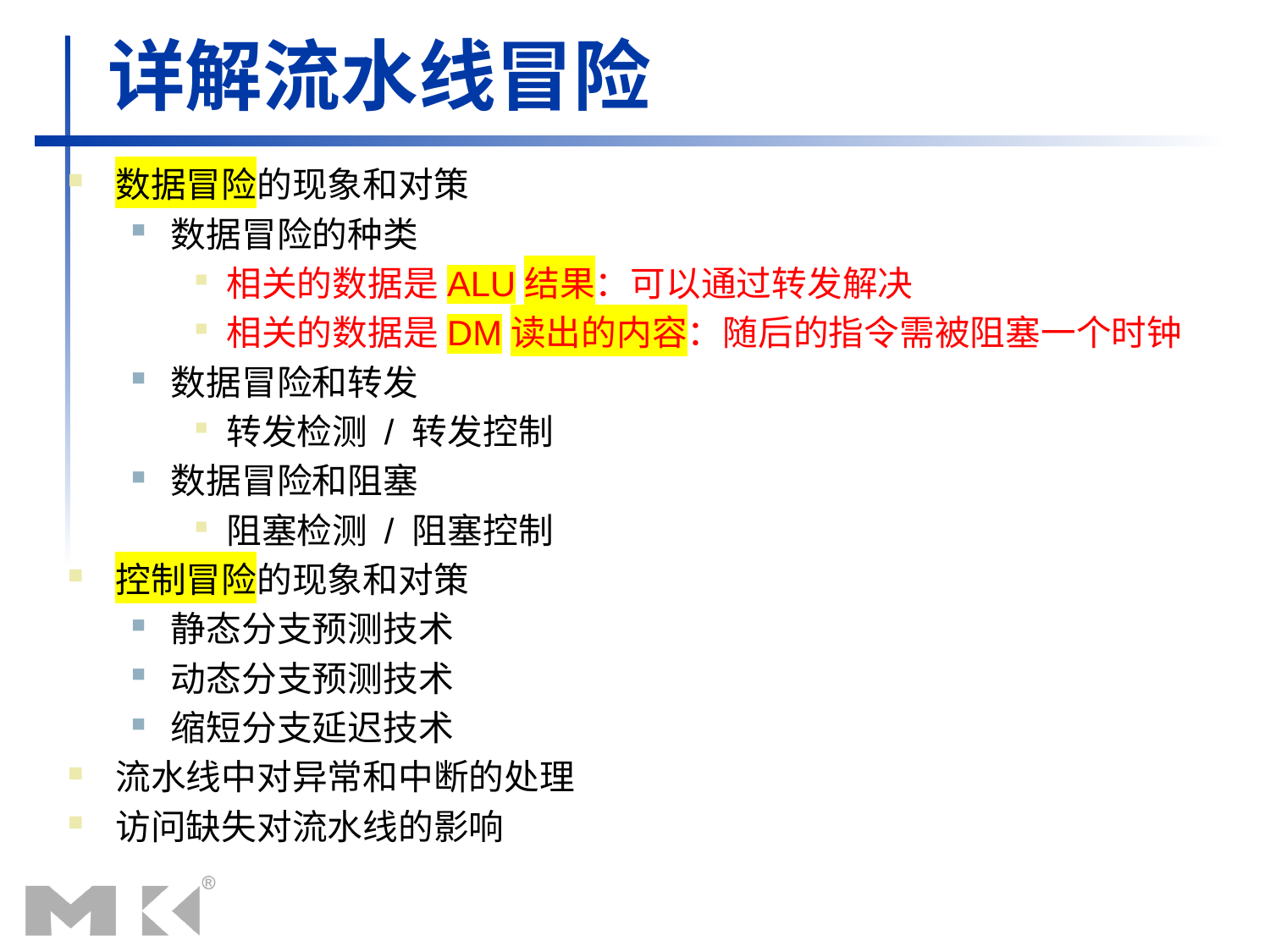

# 详解流水线冒险
数据冒险的现象和对策
数据冒险的种类
相关的数据是ALU结果：可以通过转发解决
相关的数据是DM读出的内容：随后的指令需被阻塞一个时钟
数据冒险和转发
转发检测 / 转发控制
数据冒险和阻塞
阻塞检测 / 阻塞控制
控制冒险的现象和对策
静态分支预测技术
动态分支预测技术
缩短分支延迟技术
流水线中对异常和中断的处理
访问缺失对流水线的影响